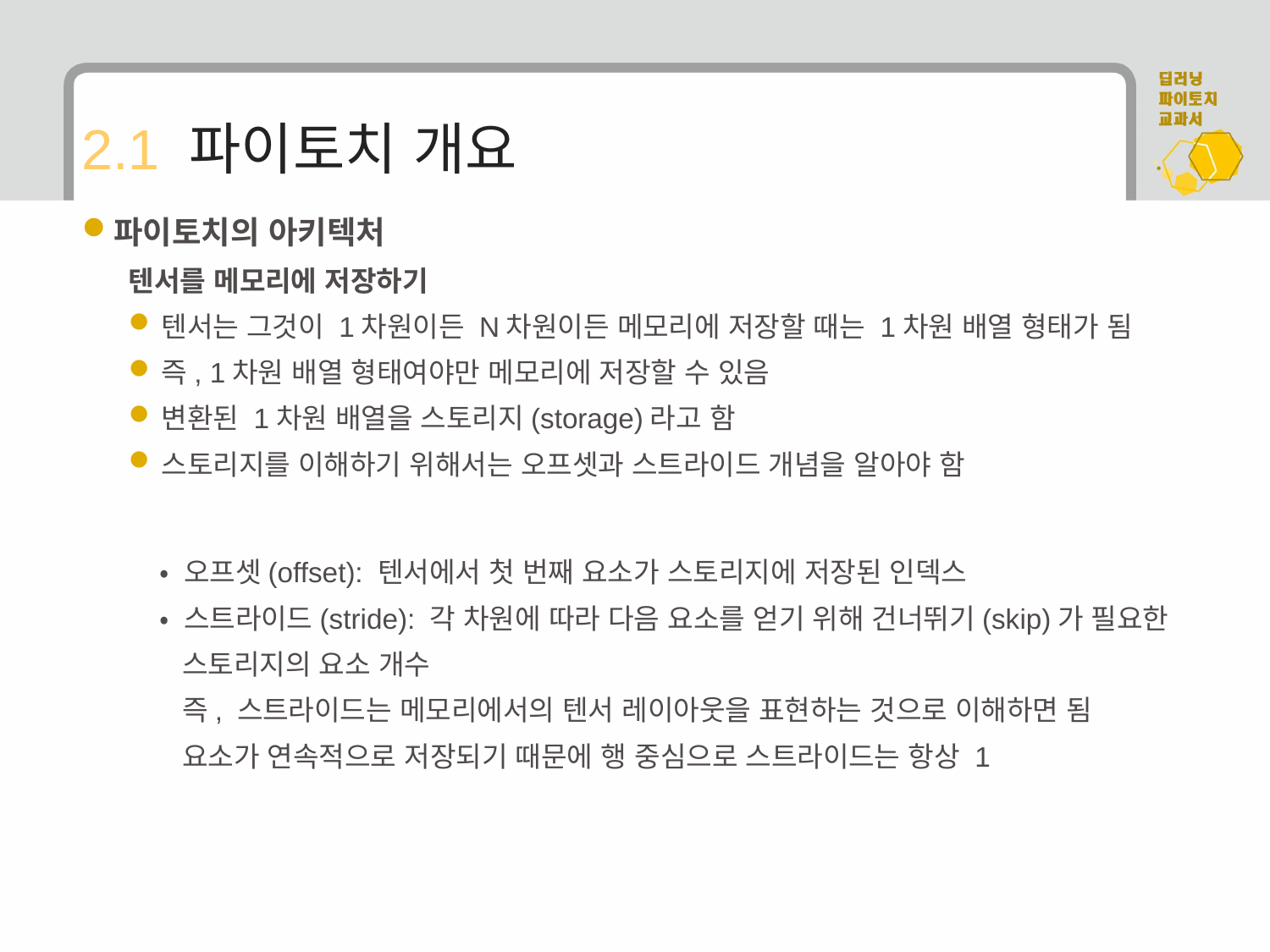

# 2.1 파이토치 개요
파이토치의 아키텍처
텐서를 메모리에 저장하기
텐서는 그것이 1차원이든 N차원이든 메모리에 저장할 때는 1차원 배열 형태가 됨
즉, 1차원 배열 형태여야만 메모리에 저장할 수 있음
변환된 1차원 배열을 스토리지(storage)라고 함
스토리지를 이해하기 위해서는 오프셋과 스트라이드 개념을 알아야 함

    • 오프셋(offset): 텐서에서 첫 번째 요소가 스토리지에 저장된 인덱스
    • 스트라이드(stride): 각 차원에 따라 다음 요소를 얻기 위해 건너뛰기(skip)가 필요한
      스토리지의 요소 개수
      즉, 스트라이드는 메모리에서의 텐서 레이아웃을 표현하는 것으로 이해하면 됨
      요소가 연속적으로 저장되기 때문에 행 중심으로 스트라이드는 항상 1